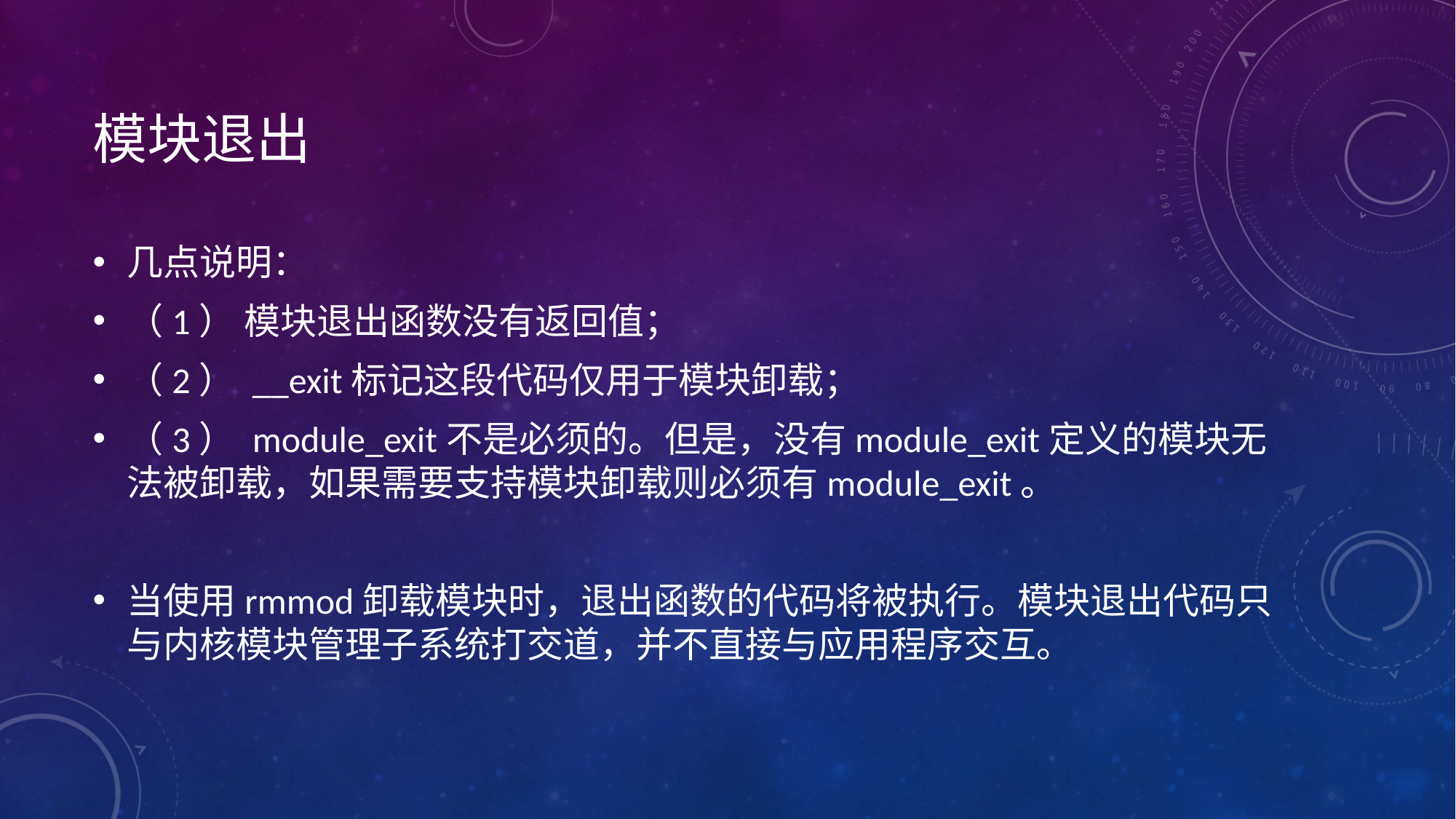

# 模块退出
几点说明：
（1） 模块退出函数没有返回值；
（2） __exit标记这段代码仅用于模块卸载；
（3） module_exit不是必须的。但是，没有module_exit定义的模块无法被卸载，如果需要支持模块卸载则必须有module_exit。

当使用rmmod卸载模块时，退出函数的代码将被执行。模块退出代码只与内核模块管理子系统打交道，并不直接与应用程序交互。